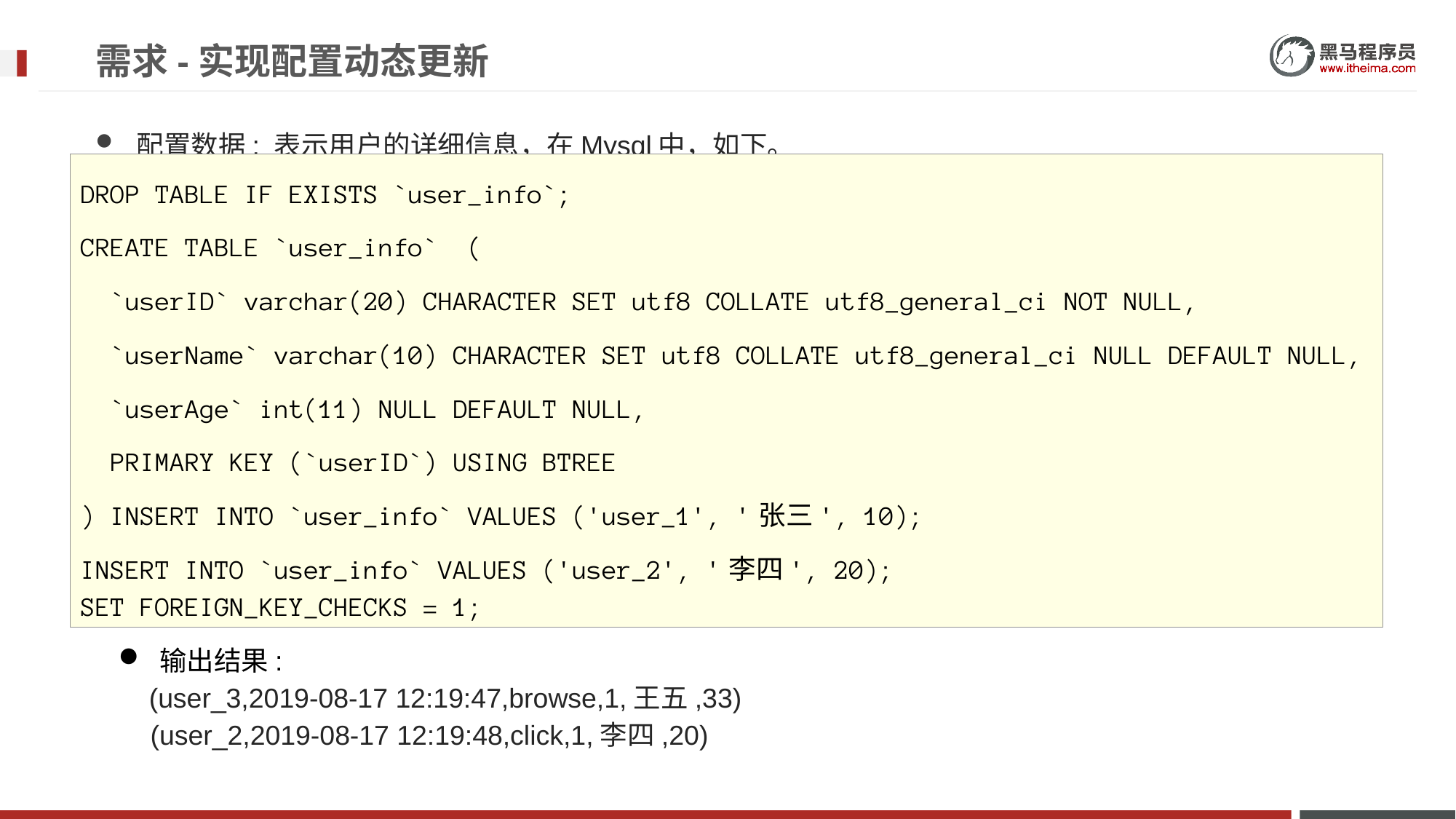

# 需求-实现配置动态更新
配置数据: 表示用户的详细信息，在Mysql中，如下。

DROP TABLE IF EXISTS `user_info`;
CREATE TABLE `user_info`  (
  `userID` varchar(20) CHARACTER SET utf8 COLLATE utf8_general_ci NOT NULL,
  `userName` varchar(10) CHARACTER SET utf8 COLLATE utf8_general_ci NULL DEFAULT NULL,
  `userAge` int(11) NULL DEFAULT NULL,
  PRIMARY KEY (`userID`) USING BTREE
) INSERT INTO `user_info` VALUES ('user_1', '张三', 10);
INSERT INTO `user_info` VALUES ('user_2', '李四', 20);
SET FOREIGN_KEY_CHECKS = 1;
输出结果:
    (user_3,2019-08-17 12:19:47,browse,1,王五,33)
(user_2,2019-08-17 12:19:48,click,1,李四,20)